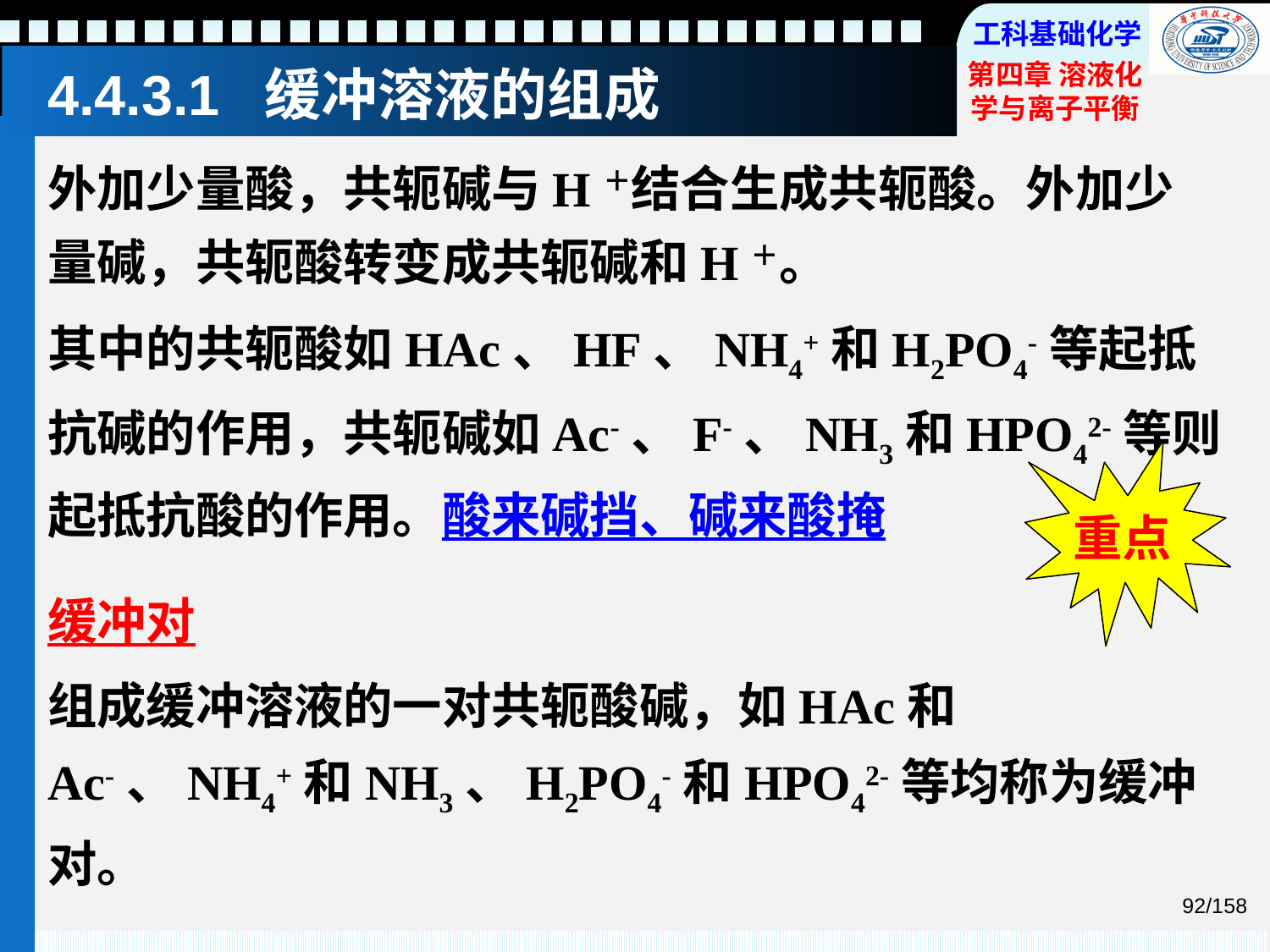

# 4.4.3.1  缓冲溶液的组成
外加少量酸，共轭碱与H＋结合生成共轭酸。外加少量碱，共轭酸转变成共轭碱和H＋。
其中的共轭酸如HAc、HF、NH4+和H2PO4-等起抵抗碱的作用，共轭碱如Ac-、F-、NH3和HPO42-等则起抵抗酸的作用。酸来碱挡、碱来酸掩
缓冲对
组成缓冲溶液的一对共轭酸碱，如HAc和Ac-、NH4+和NH3、H2PO4-和HPO42-等均称为缓冲对。

重点